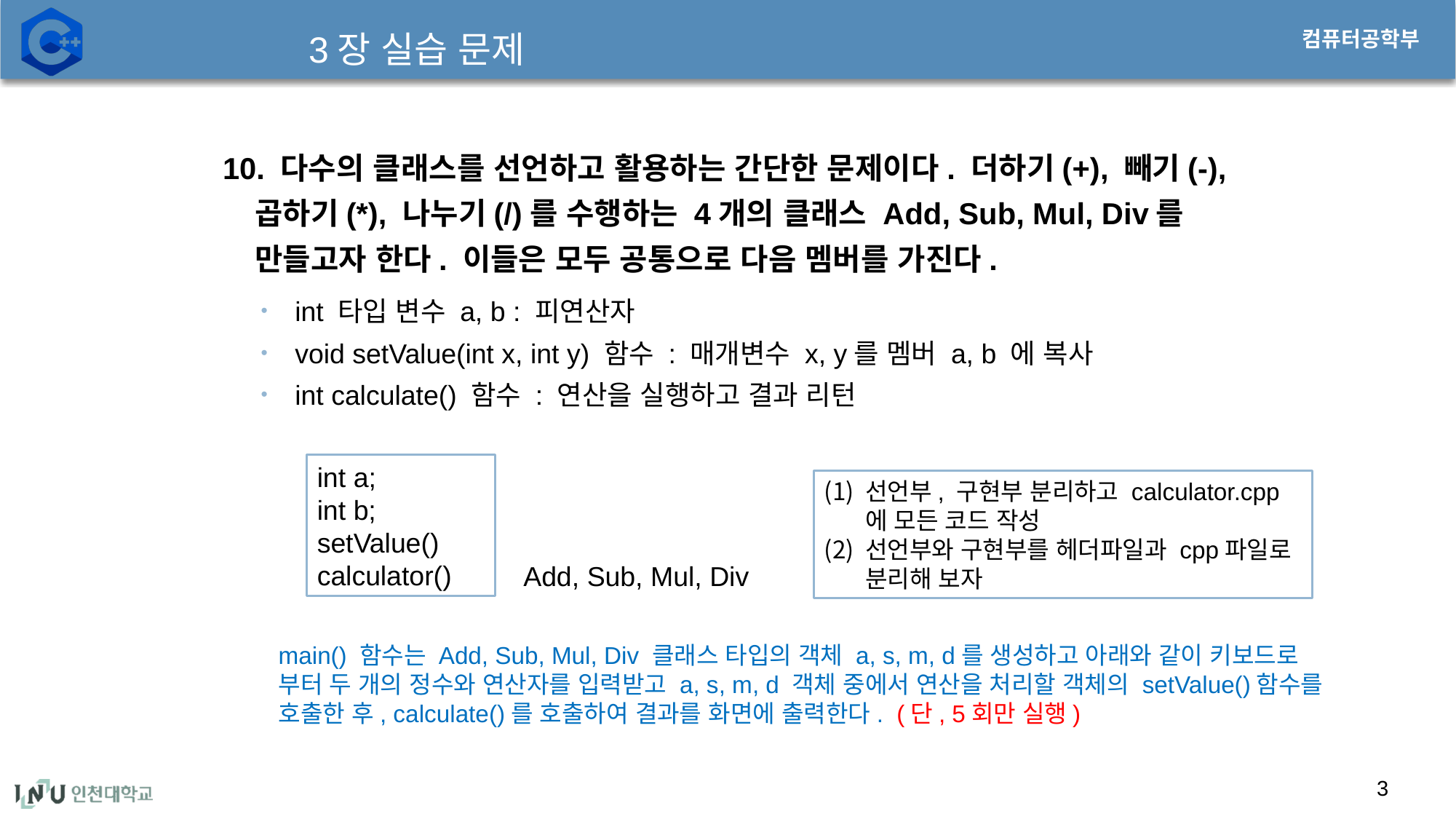

# 3장 실습 문제
10. 다수의 클래스를 선언하고 활용하는 간단한 문제이다. 더하기(+), 빼기(-), 곱하기(*), 나누기(/)를 수행하는 4개의 클래스 Add, Sub, Mul, Div를 만들고자 한다. 이들은 모두 공통으로 다음 멤버를 가진다.
int 타입 변수 a, b : 피연산자
void setValue(int x, int y) 함수 : 매개변수 x, y를 멤버 a, b 에 복사
int calculate() 함수 : 연산을 실행하고 결과 리턴
int a;
int b;
setValue()
calculator()
선언부, 구현부 분리하고 calculator.cpp에 모든 코드 작성
선언부와 구현부를 헤더파일과 cpp파일로 분리해 보자
Add, Sub, Mul, Div
main() 함수는 Add, Sub, Mul, Div 클래스 타입의 객체 a, s, m, d를 생성하고 아래와 같이 키보드로 부터 두 개의 정수와 연산자를 입력받고 a, s, m, d 객체 중에서 연산을 처리할 객체의 setValue()함수를 호출한 후, calculate()를 호출하여 결과를 화면에 출력한다.  (단, 5회만 실행)